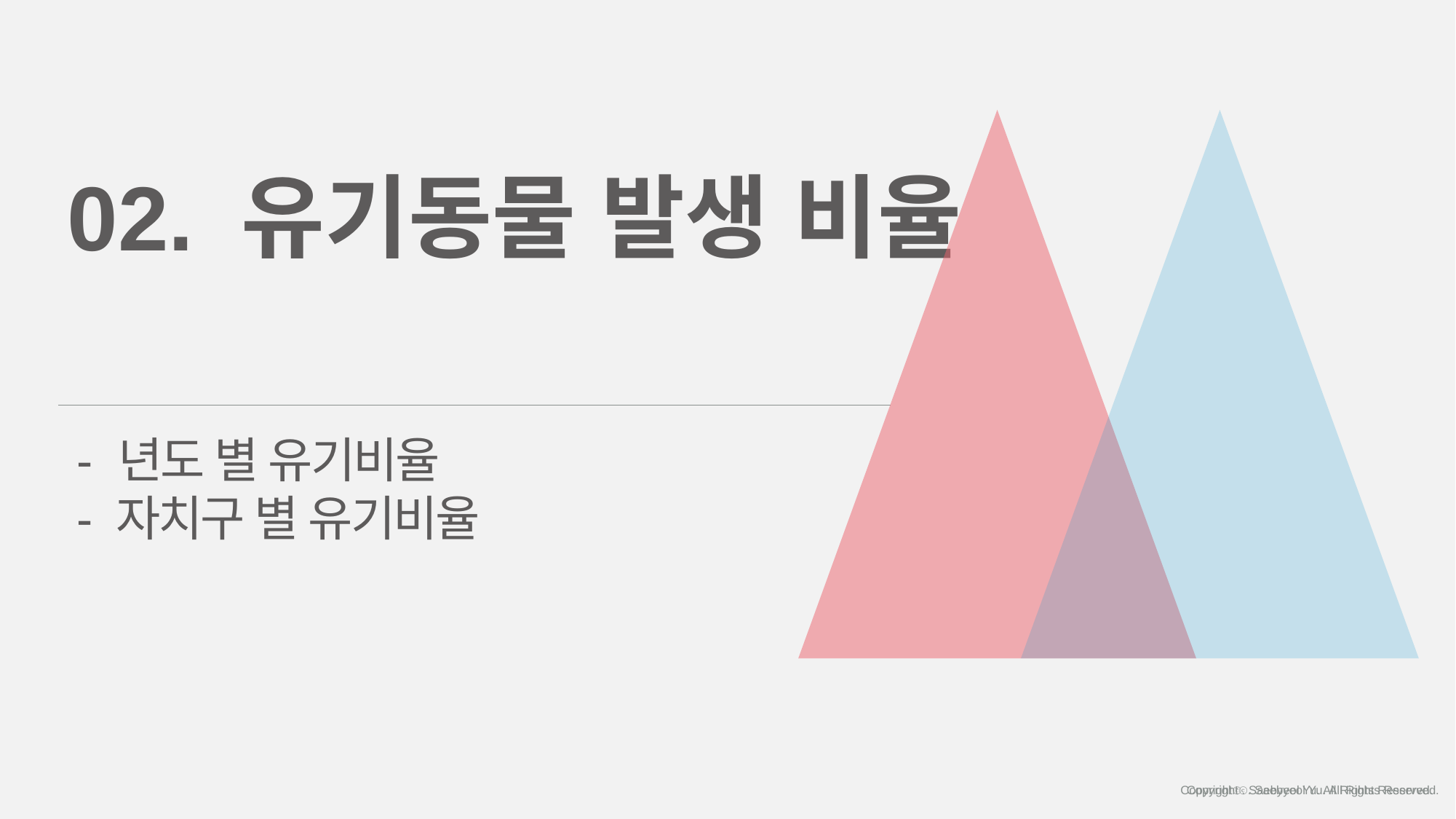

02. 유기동물 발생 비율
- 년도 별 유기비율
- 자치구 별 유기비율
Copyrightⓒ. Saebyeol Yu. All Rights Reserved.